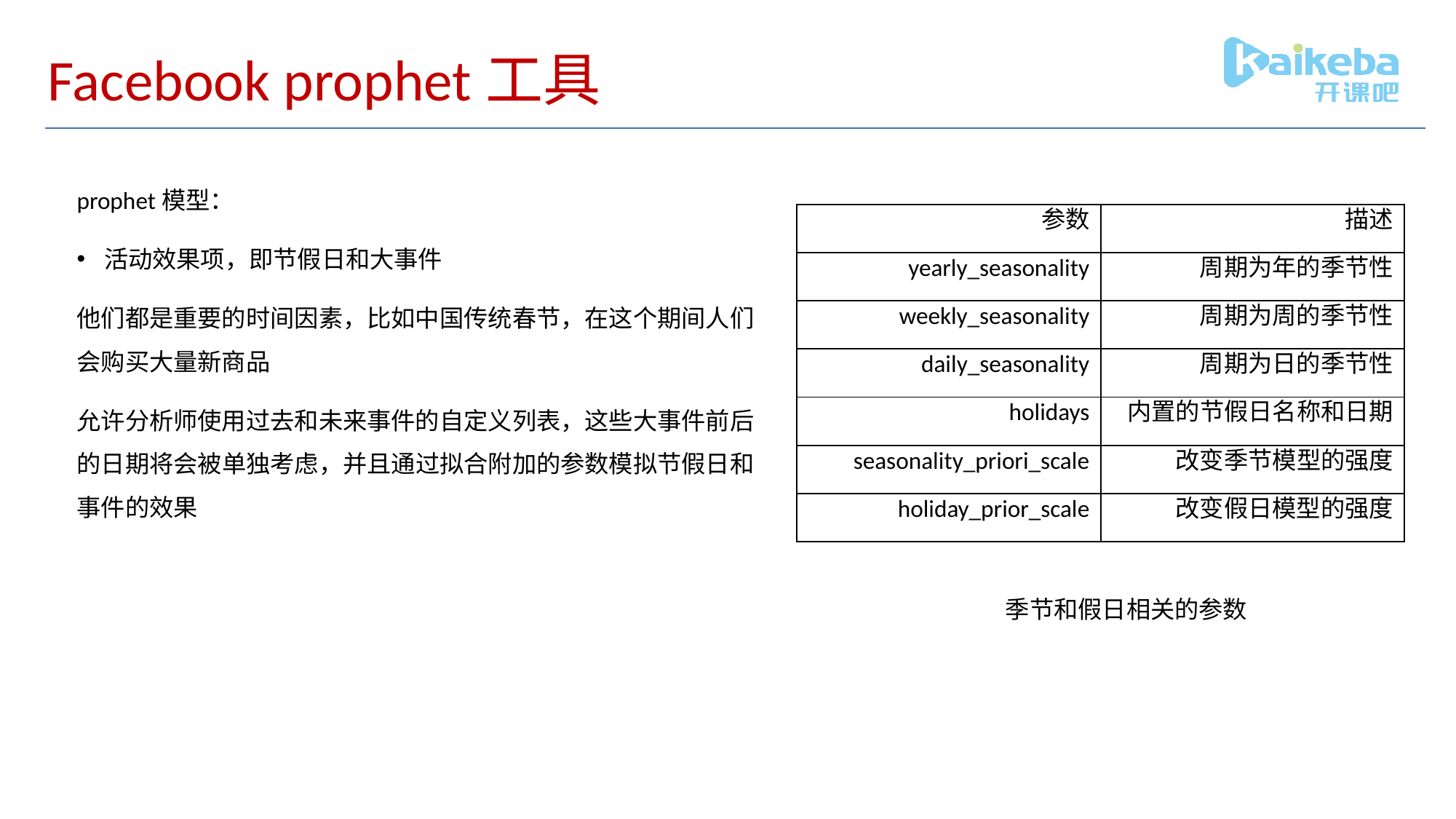

# Facebook prophet工具
prophet模型：
活动效果项，即节假日和大事件
他们都是重要的时间因素，比如中国传统春节，在这个期间人们会购买大量新商品
允许分析师使用过去和未来事件的自定义列表，这些大事件前后的日期将会被单独考虑，并且通过拟合附加的参数模拟节假日和事件的效果
| 参数 | 描述 |
| --- | --- |
| yearly\_seasonality | 周期为年的季节性 |
| weekly\_seasonality | 周期为周的季节性 |
| daily\_seasonality | 周期为日的季节性 |
| holidays | 内置的节假日名称和日期 |
| seasonality\_priori\_scale | 改变季节模型的强度 |
| holiday\_prior\_scale | 改变假日模型的强度 |
季节和假日相关的参数